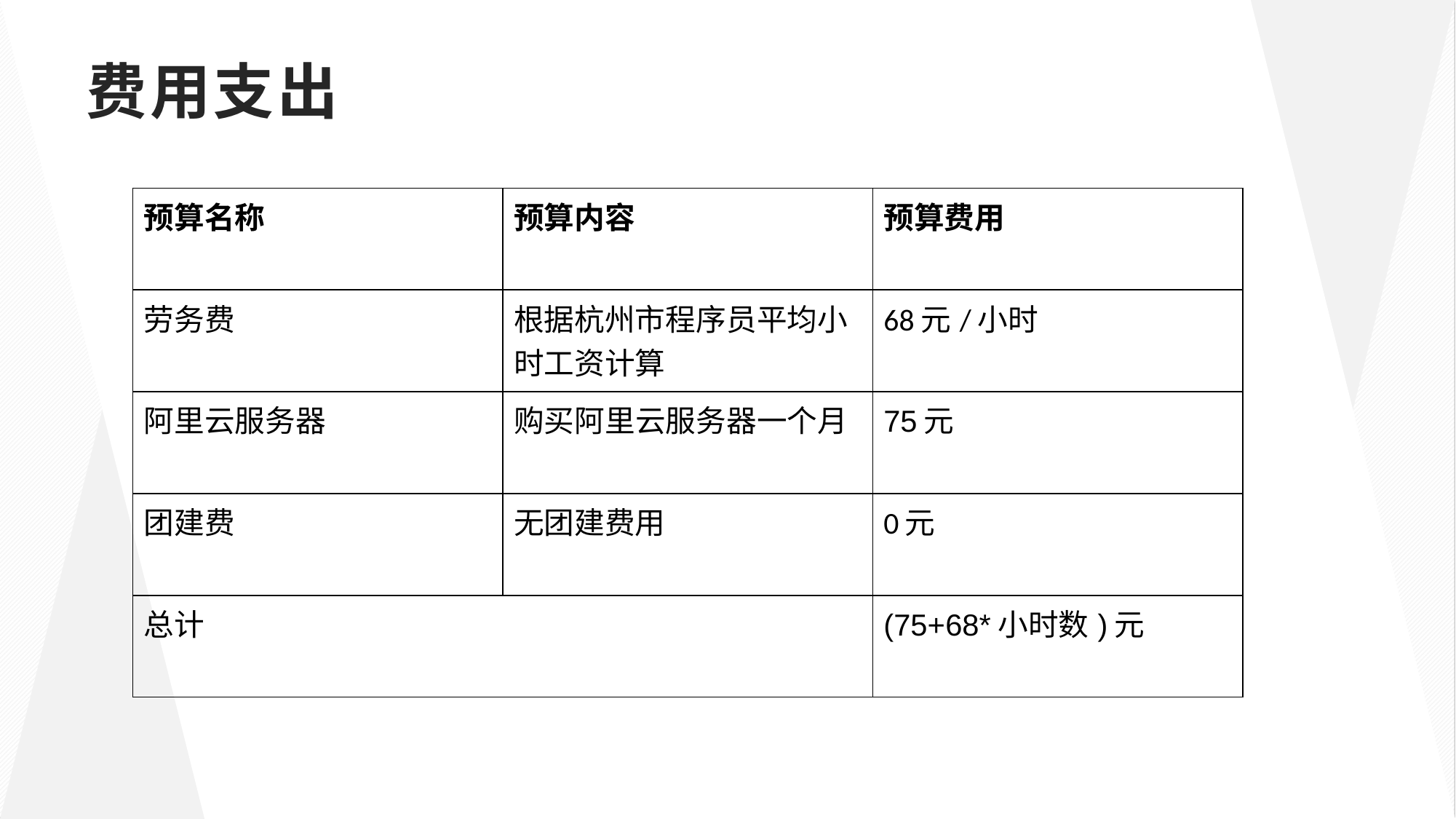

# 费用支出
| 预算名称 | 预算内容 | 预算费用 |
| --- | --- | --- |
| 劳务费 | 根据杭州市程序员平均小时工资计算 | 68元/小时 |
| 阿里云服务器 | 购买阿里云服务器一个月 | 75元 |
| 团建费 | 无团建费用 | 0元 |
| 总计 |  | (75+68\*小时数)元 |